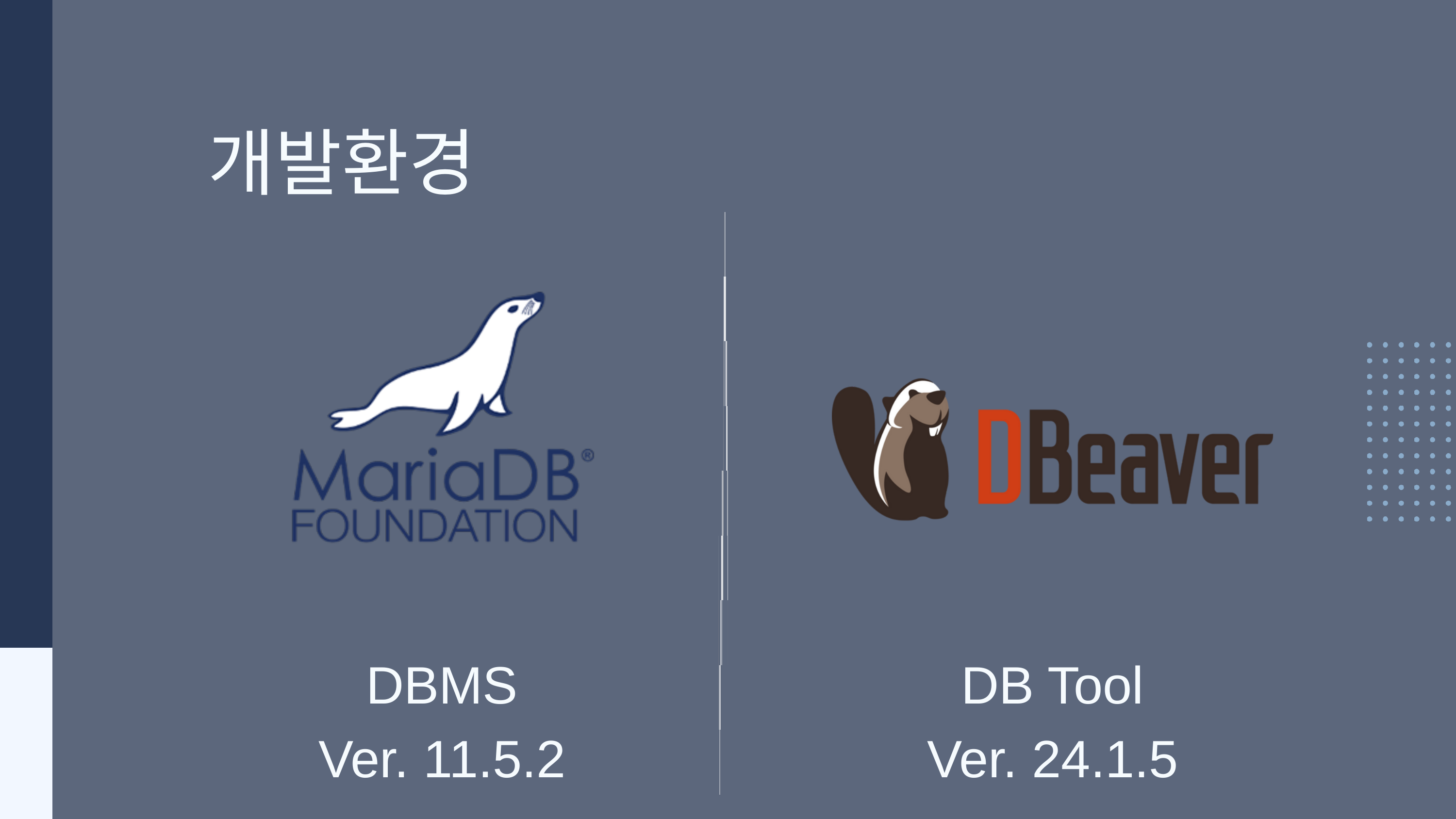

개발환경

DBMS
Ver. 11.5.2

DB Tool
Ver. 24.1.5